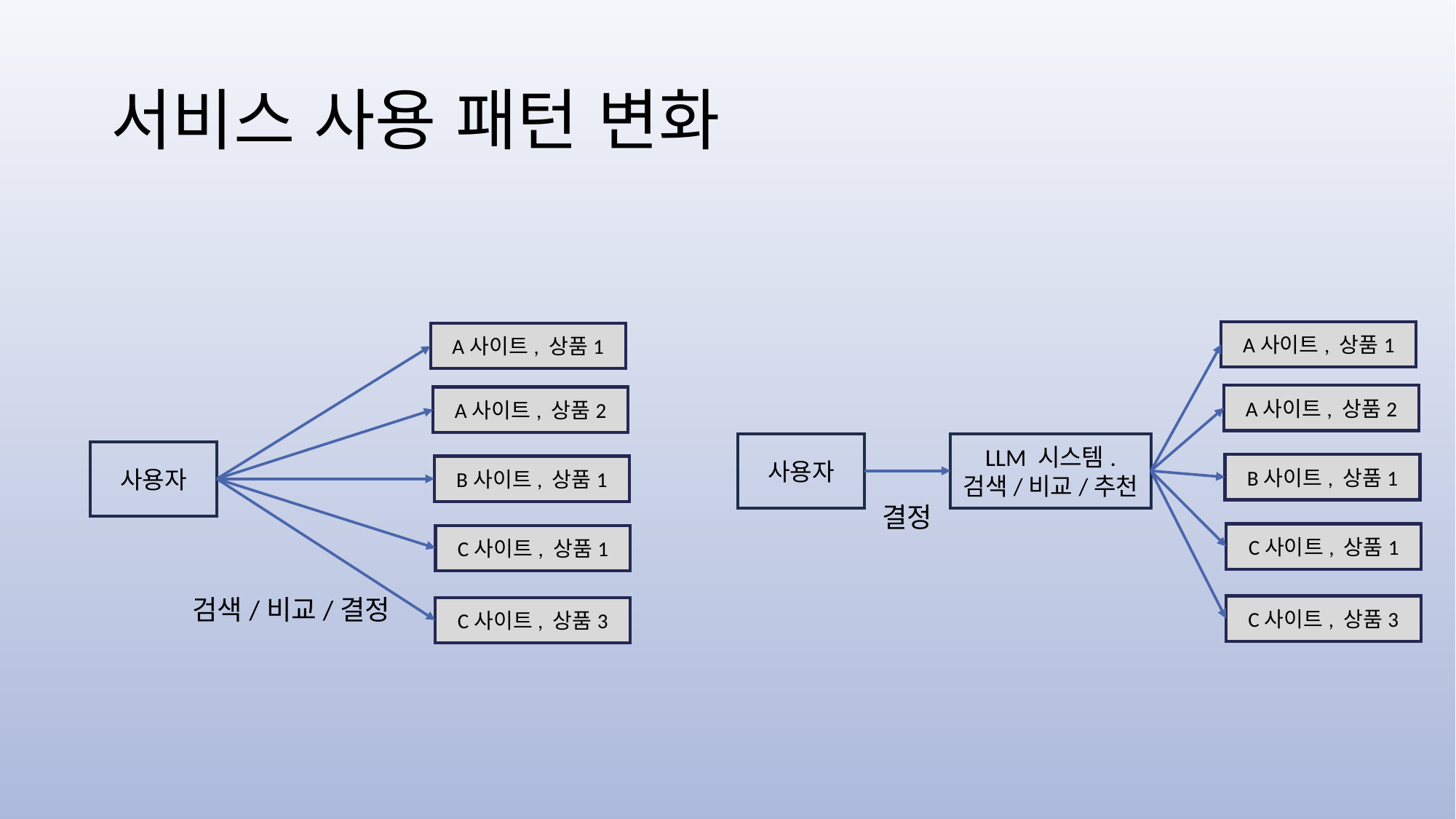

# 서비스 사용 패턴 변화
A사이트, 상품1
A사이트, 상품1
A사이트, 상품2
A사이트, 상품2
사용자
LLM 시스템.
검색/비교/추천
사용자
B사이트, 상품1
B사이트, 상품1
결정
C사이트, 상품1
C사이트, 상품1
검색/비교/결정
C사이트, 상품3
C사이트, 상품3